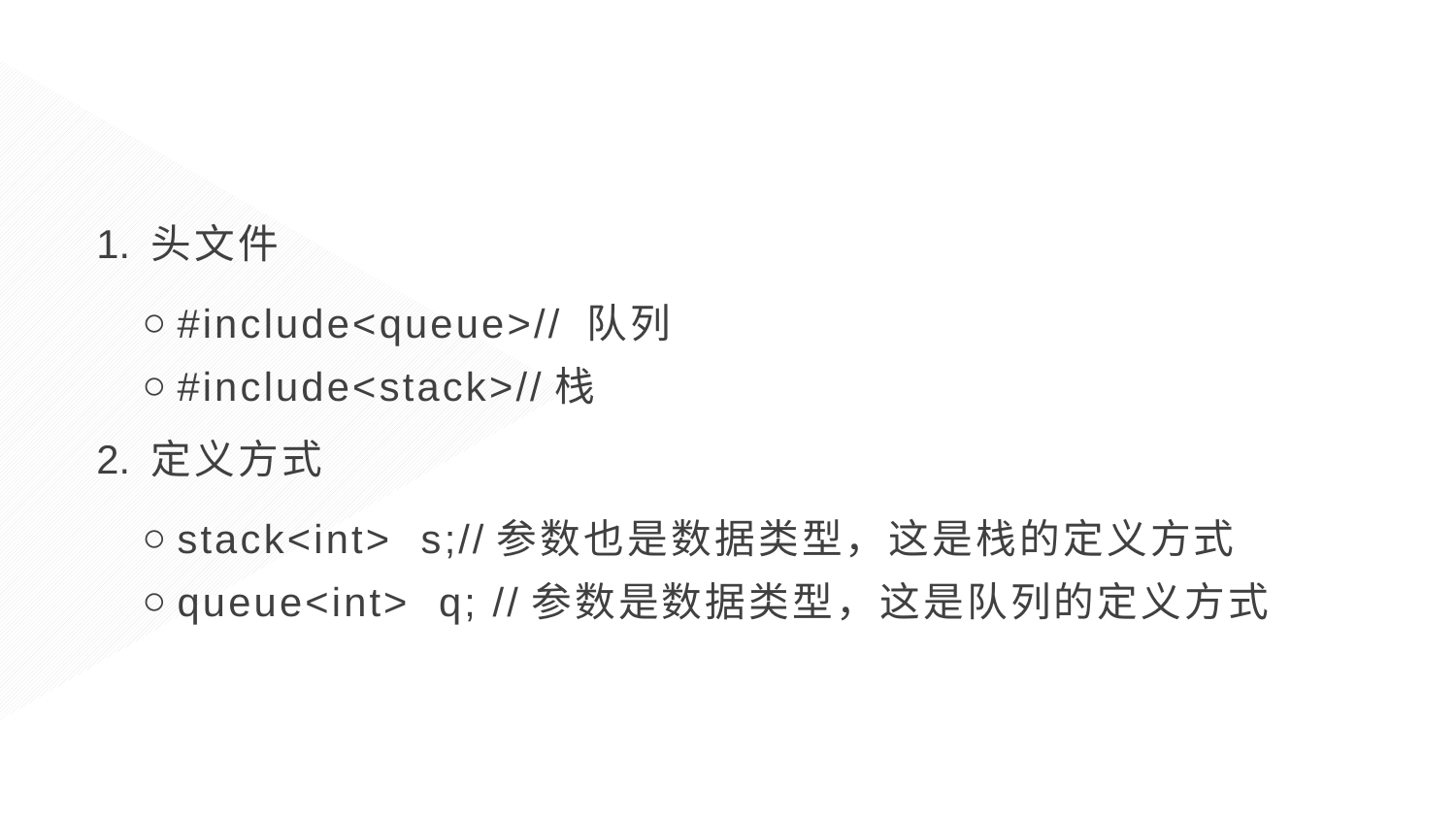

头文件
#include<queue>// 队列
#include<stack>//栈
定义方式
stack<int>  s;//参数也是数据类型，这是栈的定义方式
queue<int>  q; //参数是数据类型，这是队列的定义方式